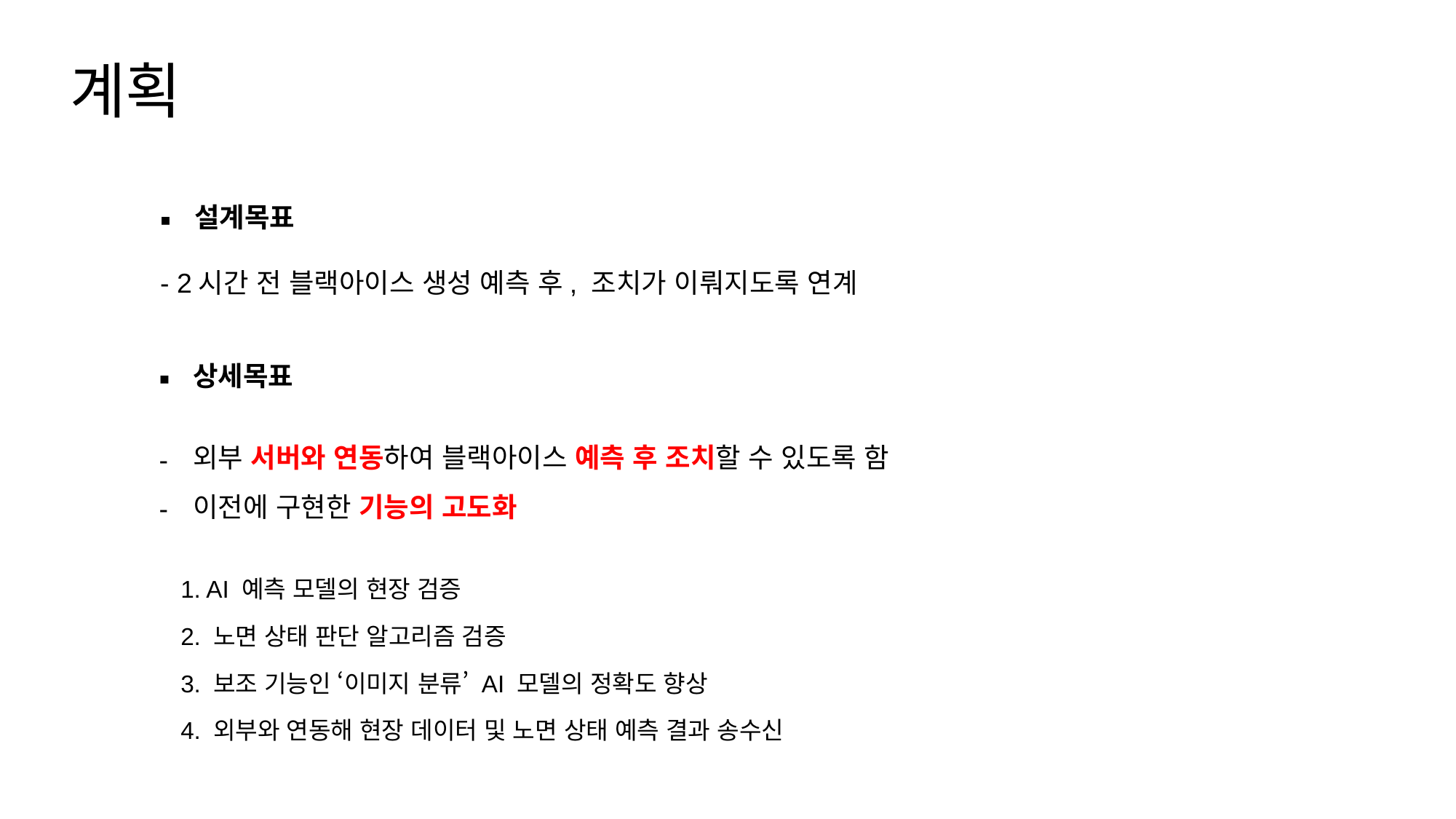

계획
설계목표

- 2시간 전 블랙아이스 생성 예측 후, 조치가 이뤄지도록 연계
상세목표

외부 서버와 연동하여 블랙아이스 예측 후 조치할 수 있도록 함
이전에 구현한 기능의 고도화

1. AI 예측 모델의 현장 검증
2. 노면 상태 판단 알고리즘 검증
3. 보조 기능인 ‘이미지 분류’ AI 모델의 정확도 향상
4. 외부와 연동해 현장 데이터 및 노면 상태 예측 결과 송수신